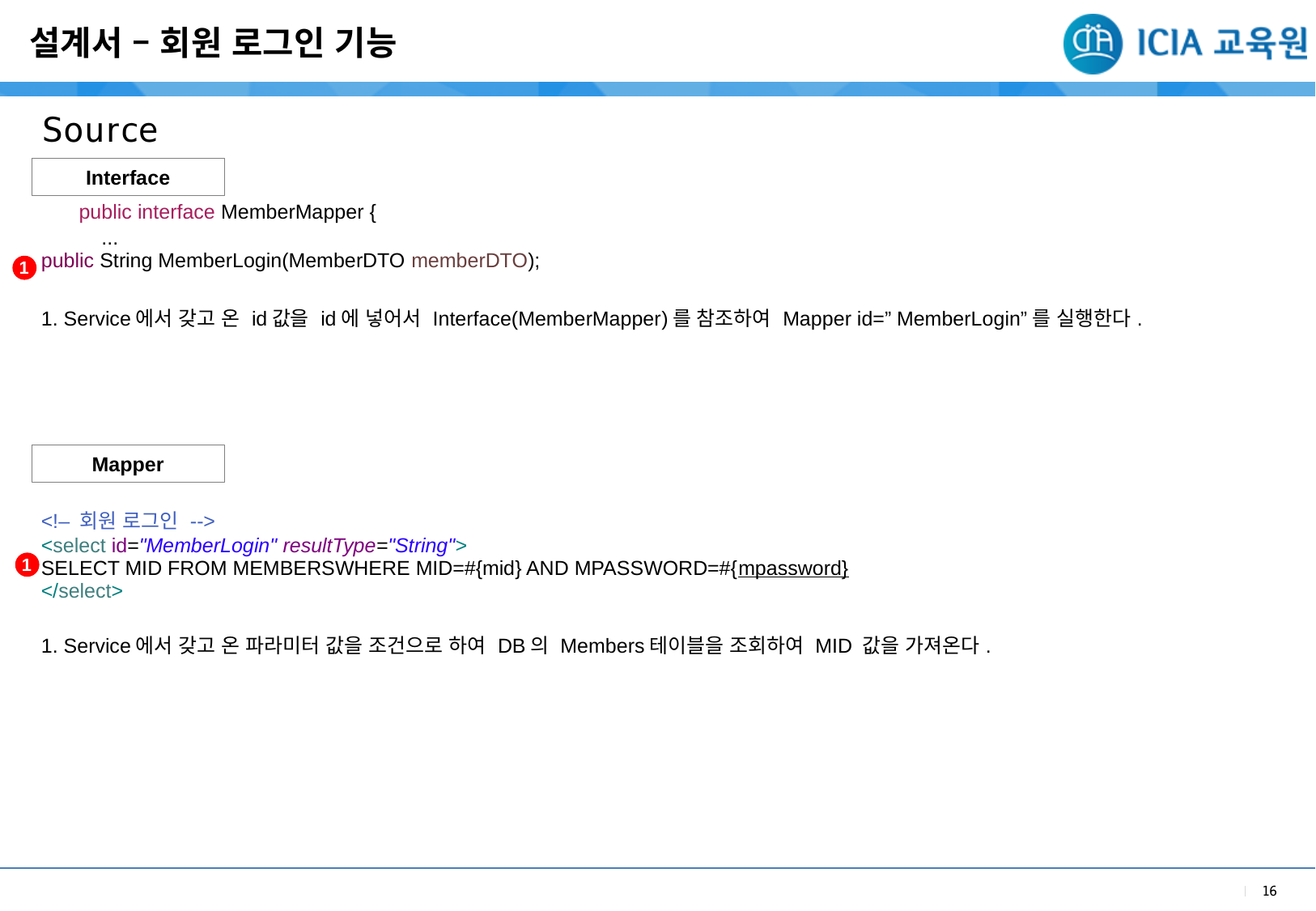

설계서 – 회원 로그인 기능
Source
Interface
| public interface MemberMapper { ... public String MemberLogin(MemberDTO memberDTO); |
| --- |
| 1. Service에서 갖고 온 id값을 id에 넣어서 Interface(MemberMapper)를 참조하여 Mapper id=” MemberLogin”를 실행한다. |
1

Mapper
| <!– 회원 로그인 --> <select id="MemberLogin" resultType="String"> SELECT MID FROM MEMBERSWHERE MID=#{mid} AND MPASSWORD=#{mpassword} </select> |
| --- |
| 1. Service에서 갖고 온 파라미터 값을 조건으로 하여 DB의 Members테이블을 조회하여 MID 값을 가져온다. |
1